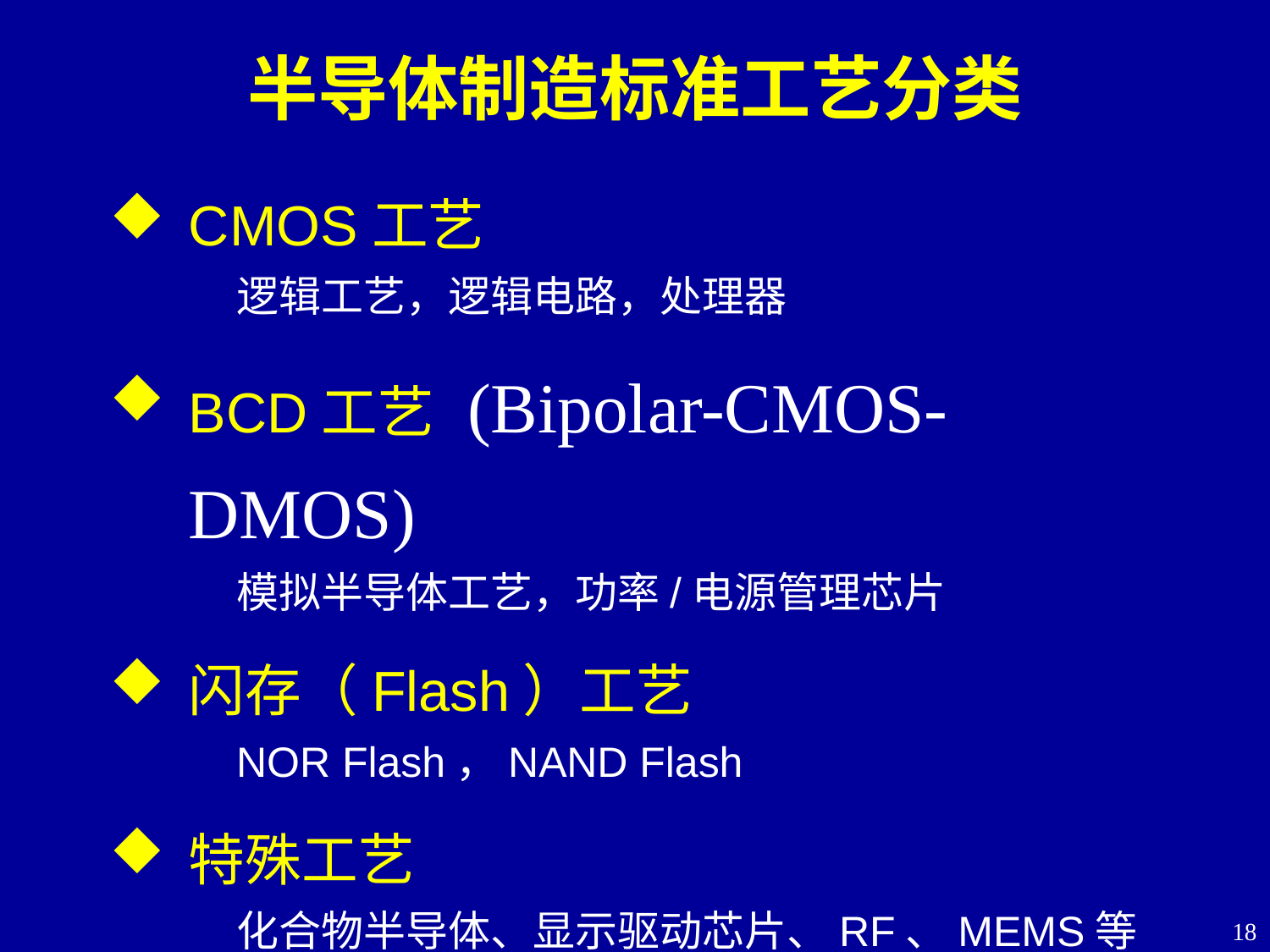

半导体制造标准工艺分类
CMOS工艺
逻辑工艺，逻辑电路，处理器
BCD工艺 (Bipolar-CMOS-DMOS)
模拟半导体工艺，功率/电源管理芯片
闪存（Flash）工艺
NOR Flash，NAND Flash
特殊工艺
化合物半导体、显示驱动芯片、RF、MEMS等
18